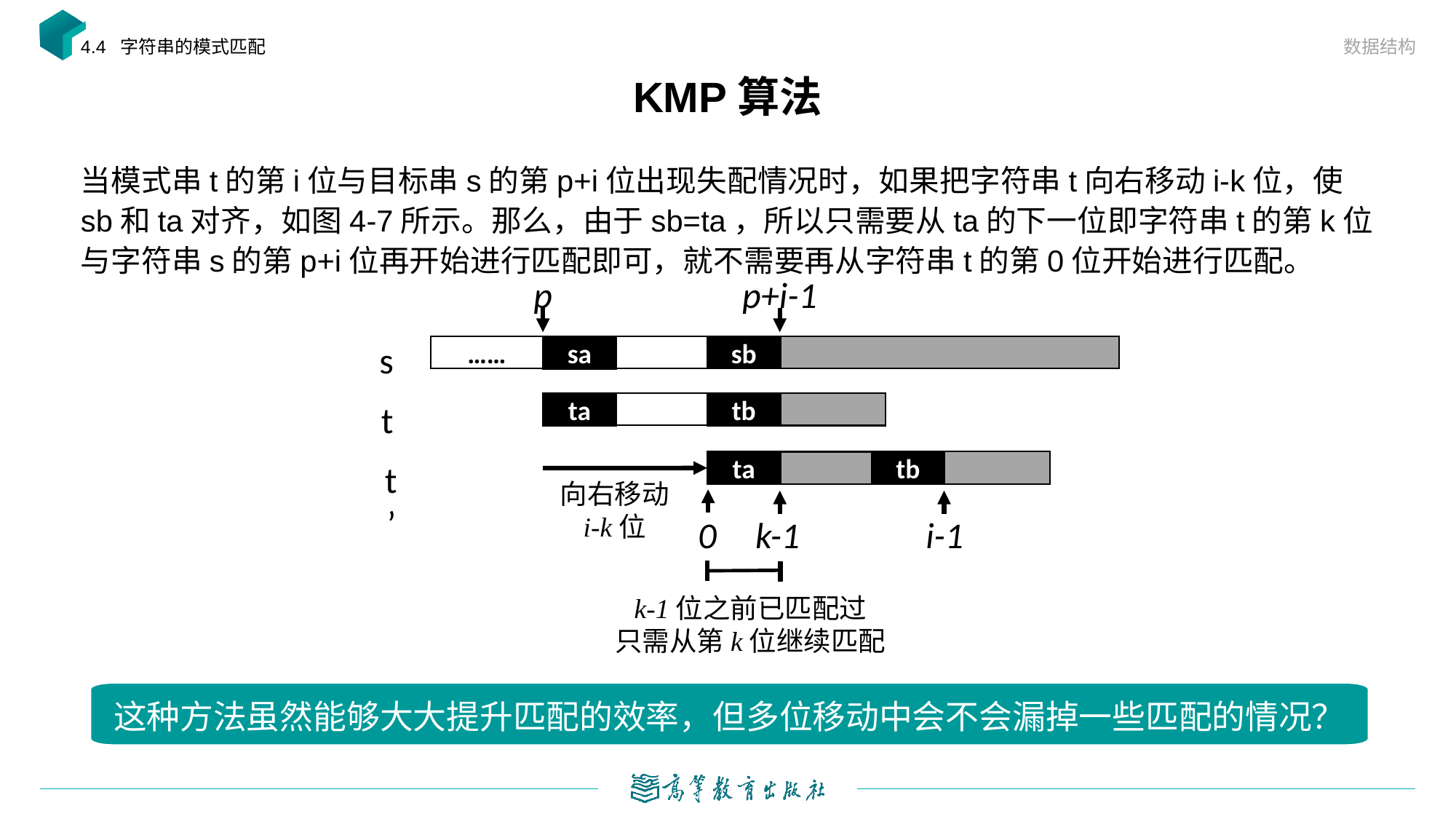

数据结构
4.4  字符串的模式匹配
# KMP算法
当模式串t的第i位与目标串s的第p+i位出现失配情况时，如果把字符串t向右移动i-k位，使sb和ta对齐，如图4-7所示。那么，由于sb=ta，所以只需要从ta的下一位即字符串t的第k位与字符串s的第p+i位再开始进行匹配即可，就不需要再从字符串t的第0位开始进行匹配。

p
p+i-1
s
……
sb

sa

t

tb

ta
tb

t’
ta

向右移动
i-k位
k-1
0
i-1
k-1位之前已匹配过
只需从第k位继续匹配
这种方法虽然能够大大提升匹配的效率，但多位移动中会不会漏掉一些匹配的情况？